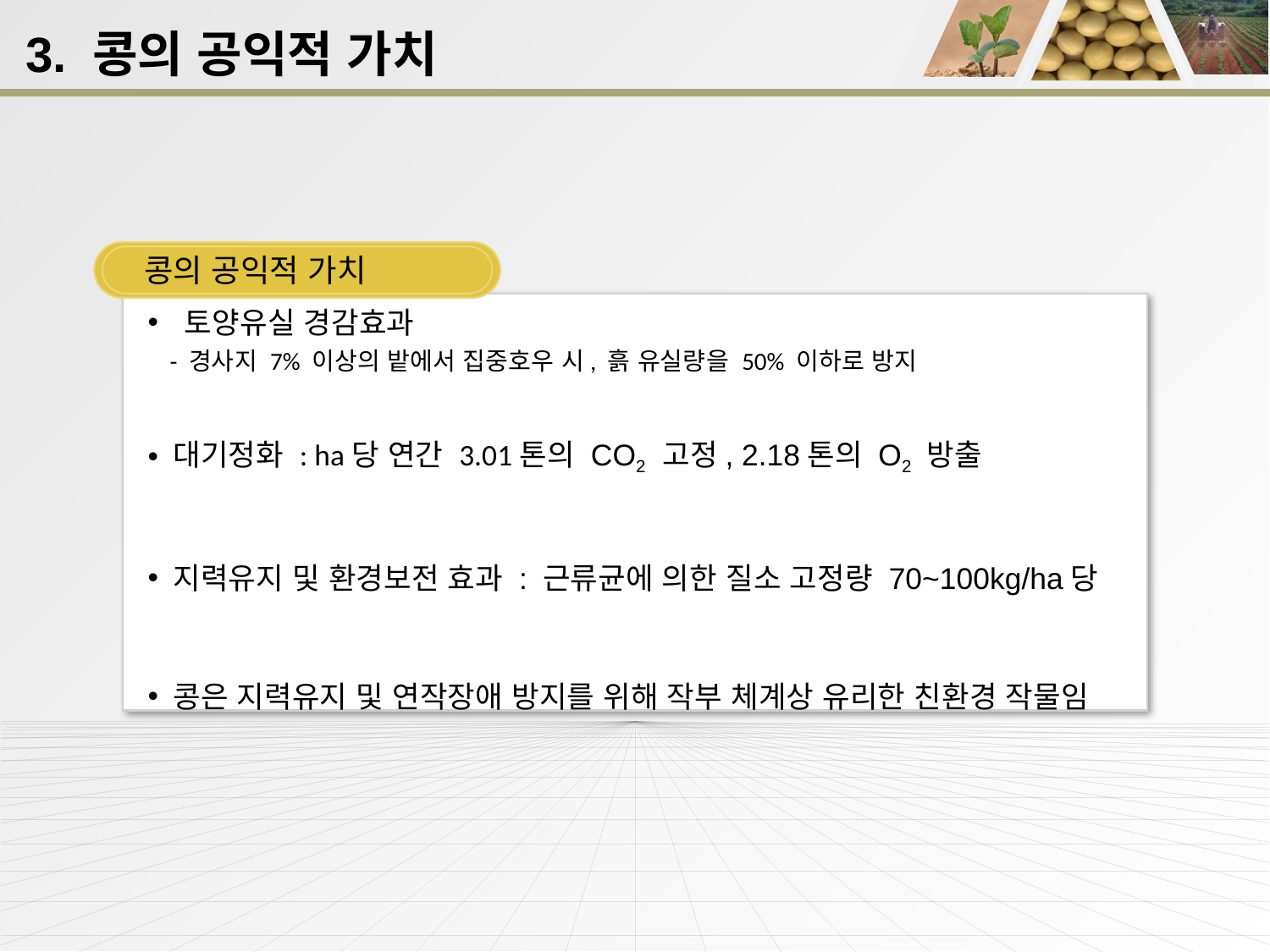

3. 콩의 공익적 가치

콩의 공익적 가치
  토양유실 경감효과
    - 경사지 7% 이상의 밭에서 집중호우 시, 흙 유실량을 50% 이하로 방지

대기정화 : ha당 연간 3.01톤의 CO2  고정, 2.18톤의 O2 방출

지력유지 및 환경보전 효과 : 근류균에 의한 질소 고정량 70~100kg/ha당

콩은 지력유지 및 연작장애 방지를 위해 작부 체계상 유리한 친환경 작물임